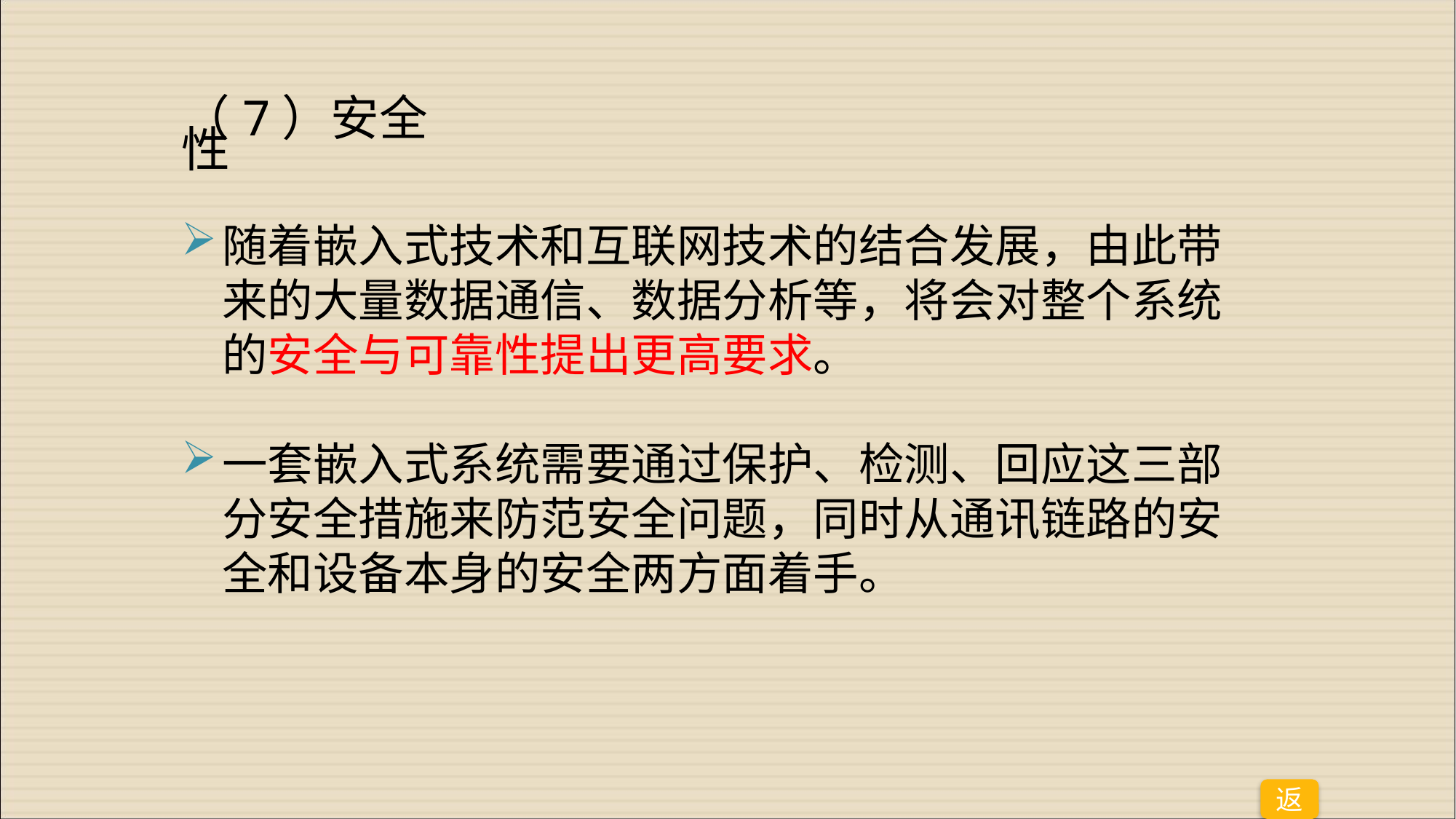

（7）安全性
随着嵌入式技术和互联网技术的结合发展，由此带来的大量数据通信、数据分析等，将会对整个系统的安全与可靠性提出更高要求。

一套嵌入式系统需要通过保护、检测、回应这三部分安全措施来防范安全问题，同时从通讯链路的安全和设备本身的安全两方面着手。

返